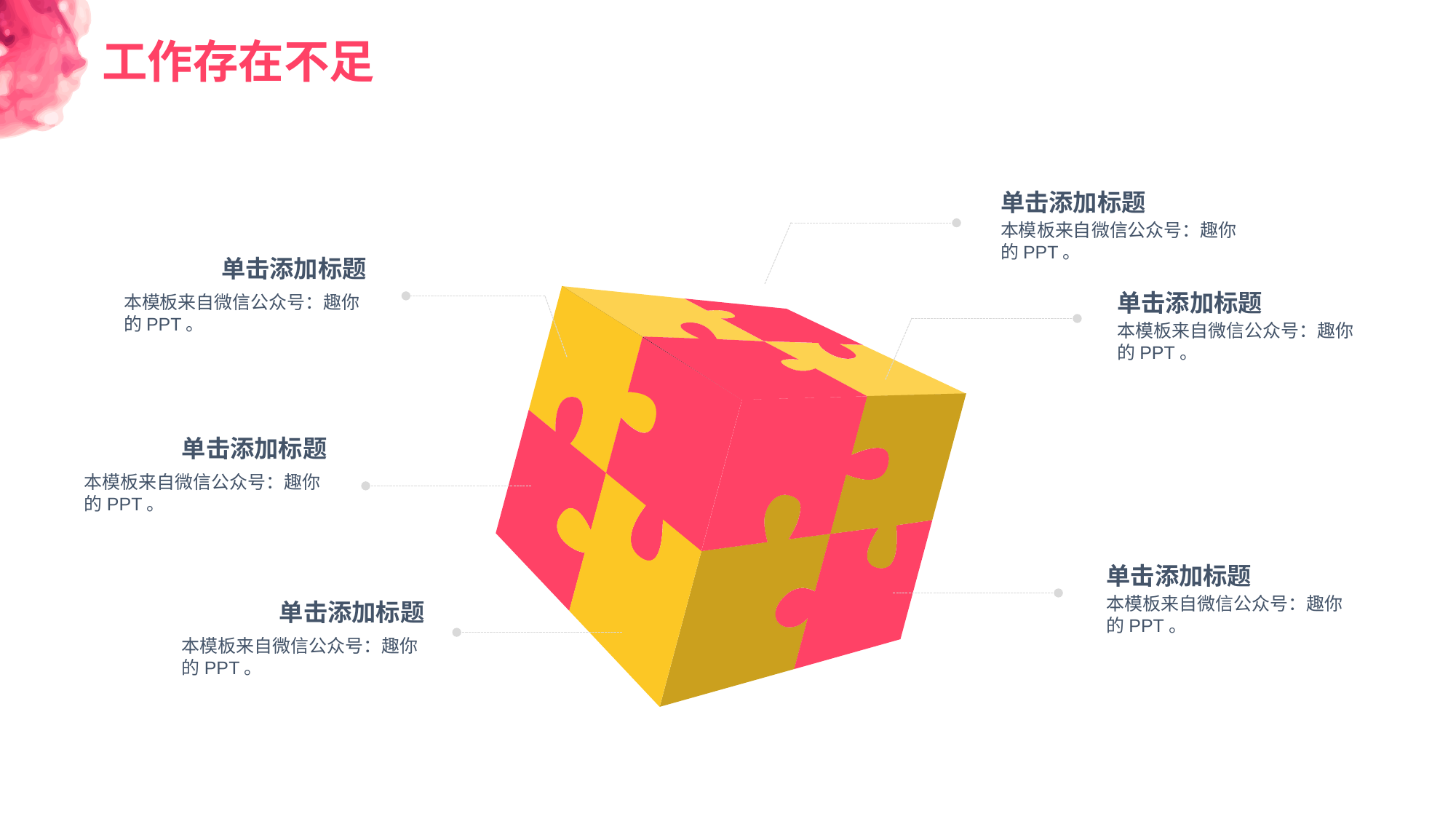

工作存在不足
单击添加标题
本模板来自微信公众号：趣你的PPT。
单击添加标题
单击添加标题
本模板来自微信公众号：趣你的PPT。

本模板来自微信公众号：趣你的PPT。

单击添加标题
本模板来自微信公众号：趣你的PPT。

单击添加标题
本模板来自微信公众号：趣你的PPT。
单击添加标题
本模板来自微信公众号：趣你的PPT。